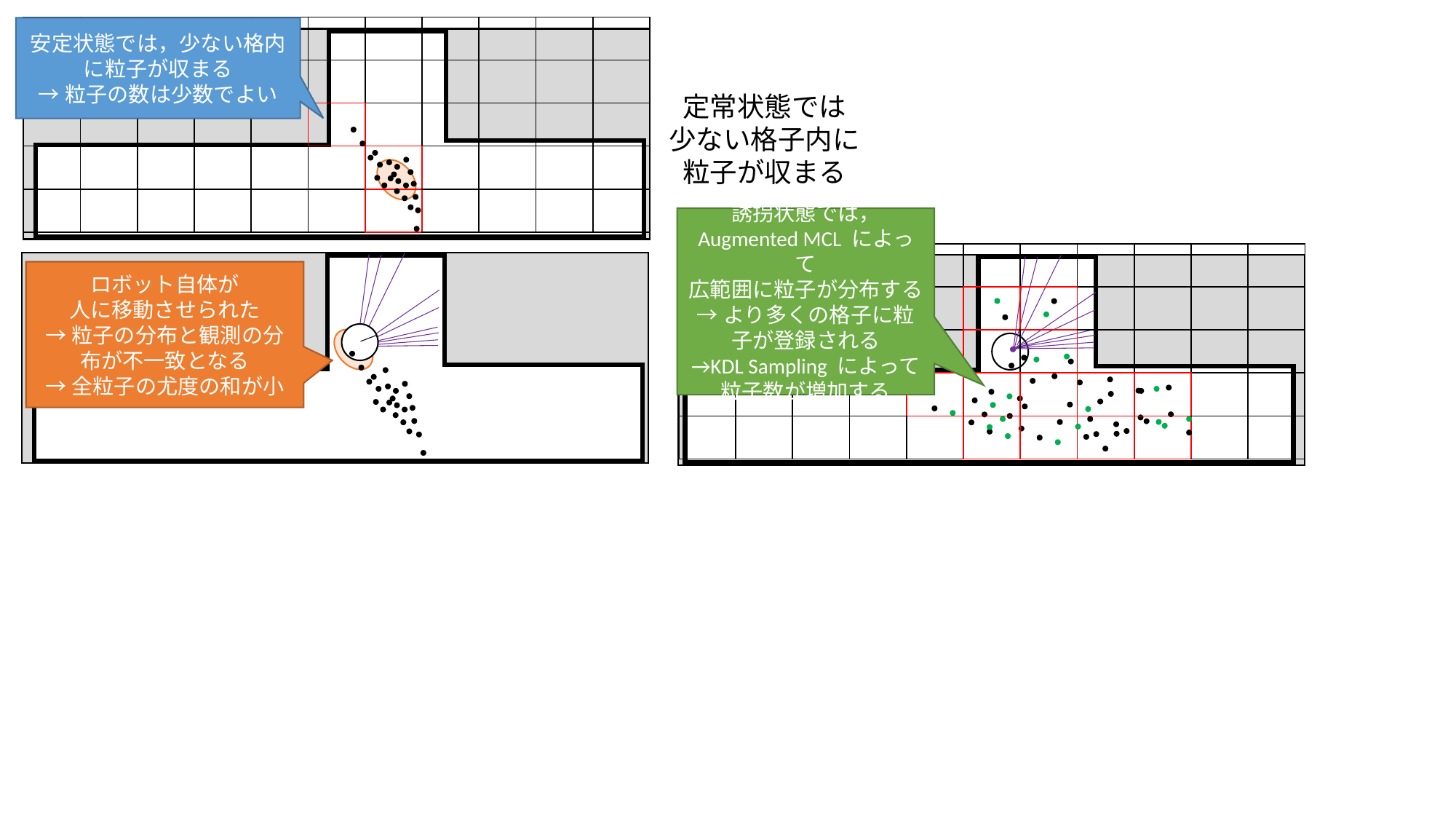

|  |  |  |  |  |  |  |  |  |  |  |
| --- | --- | --- | --- | --- | --- | --- | --- | --- | --- | --- |
|  |  |  |  |  |  |  |  |  |  |  |
|  |  |  |  |  |  |  |  |  |  |  |
|  |  |  |  |  |  |  |  |  |  |  |
|  |  |  |  |  |  |  |  |  |  |  |
安定状態では，少ない格内に粒子が収まる
→粒子の数は少数でよい

定常状態では
少ない格子内に
粒子が収まる

誘拐状態では，
Augmented MCL によって
広範囲に粒子が分布する
→より多くの格子に粒子が登録される
→KDL Sampling によって
粒子数が増加する
|  |  |  |  |  |  |  |  |  |  |  |
| --- | --- | --- | --- | --- | --- | --- | --- | --- | --- | --- |
|  |  |  |  |  |  |  |  |  |  |  |
|  |  |  |  |  |  |  |  |  |  |  |
|  |  |  |  |  |  |  |  |  |  |  |
|  |  |  |  |  |  |  |  |  |  |  |

ロボット自体が
人に移動させられた
→粒子の分布と観測の分布が不一致となる
→全粒子の尤度の和が小